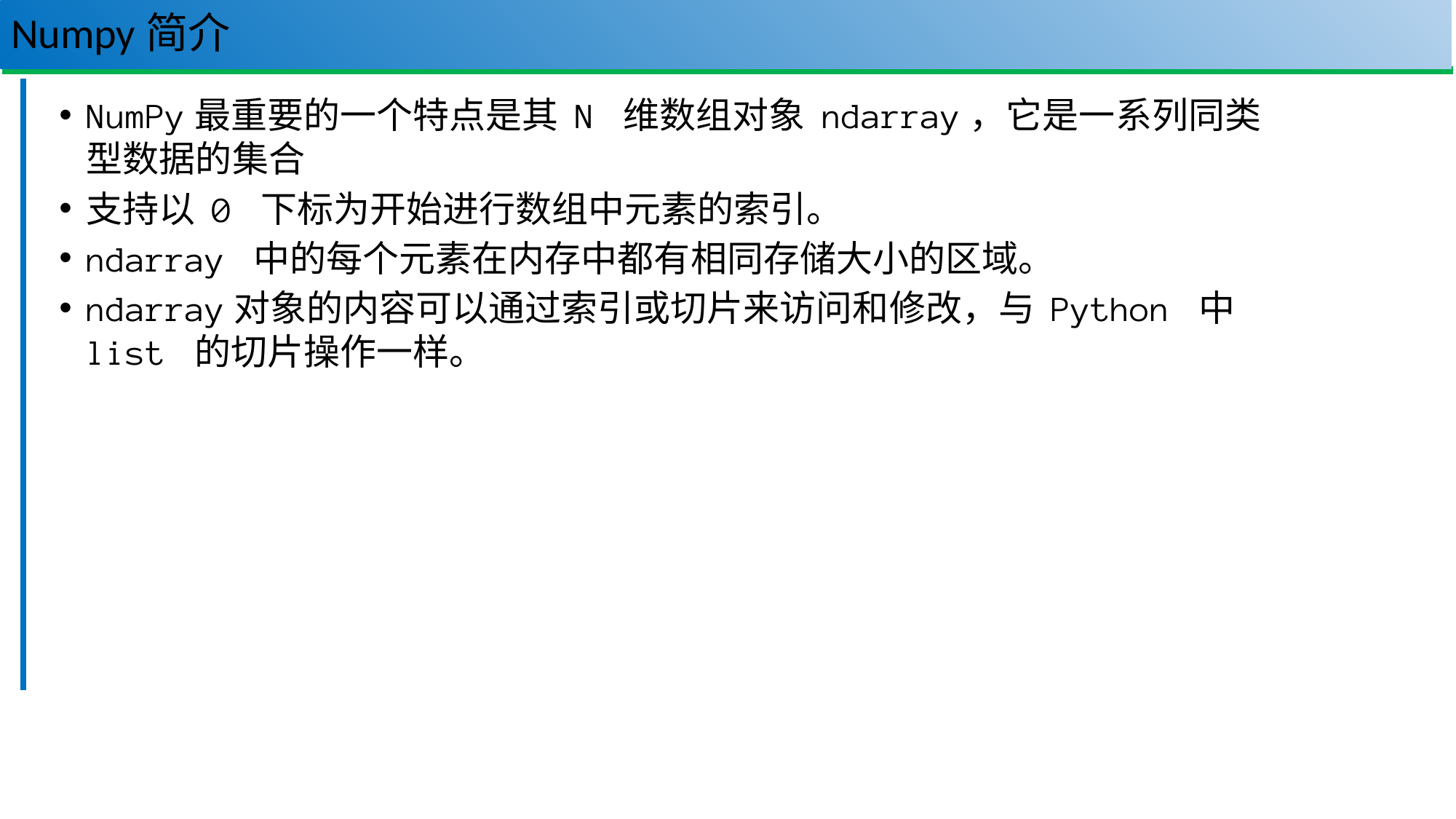

# Numpy简介
13
NumPy最重要的一个特点是其 N 维数组对象 ndarray，它是一系列同类型数据的集合
支持以 0 下标为开始进行数组中元素的索引。
ndarray 中的每个元素在内存中都有相同存储大小的区域。
ndarray对象的内容可以通过索引或切片来访问和修改，与 Python 中 list 的切片操作一样。